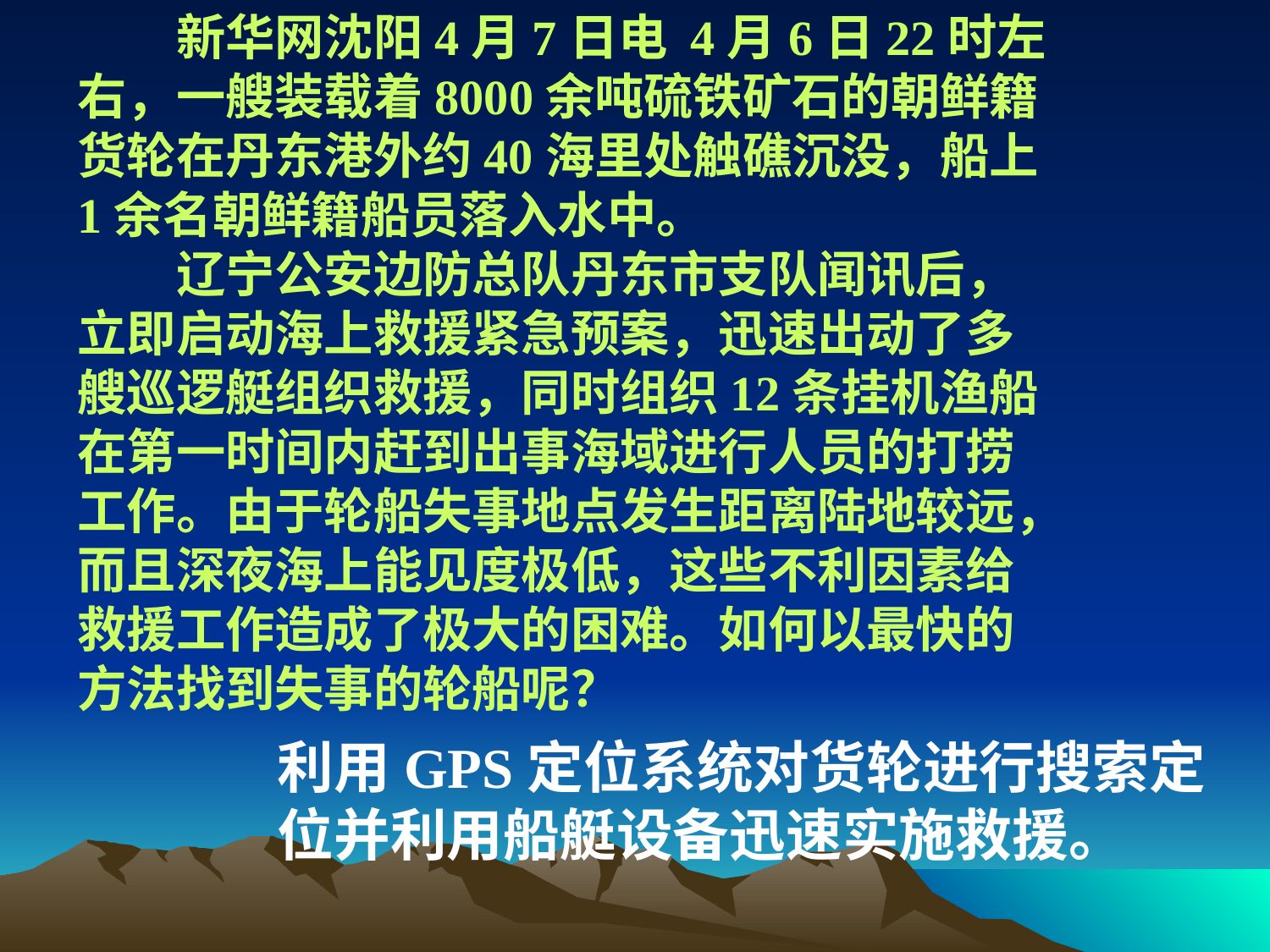

新华网沈阳4月7日电 4月6日22时左右，一艘装载着8000余吨硫铁矿石的朝鲜籍货轮在丹东港外约40海里处触礁沉没，船上1余名朝鲜籍船员落入水中。
　　辽宁公安边防总队丹东市支队闻讯后，立即启动海上救援紧急预案，迅速出动了多艘巡逻艇组织救援，同时组织12条挂机渔船在第一时间内赶到出事海域进行人员的打捞工作。由于轮船失事地点发生距离陆地较远，而且深夜海上能见度极低，这些不利因素给救援工作造成了极大的困难。如何以最快的方法找到失事的轮船呢？
利用GPS定位系统对货轮进行搜索定位并利用船艇设备迅速实施救援。